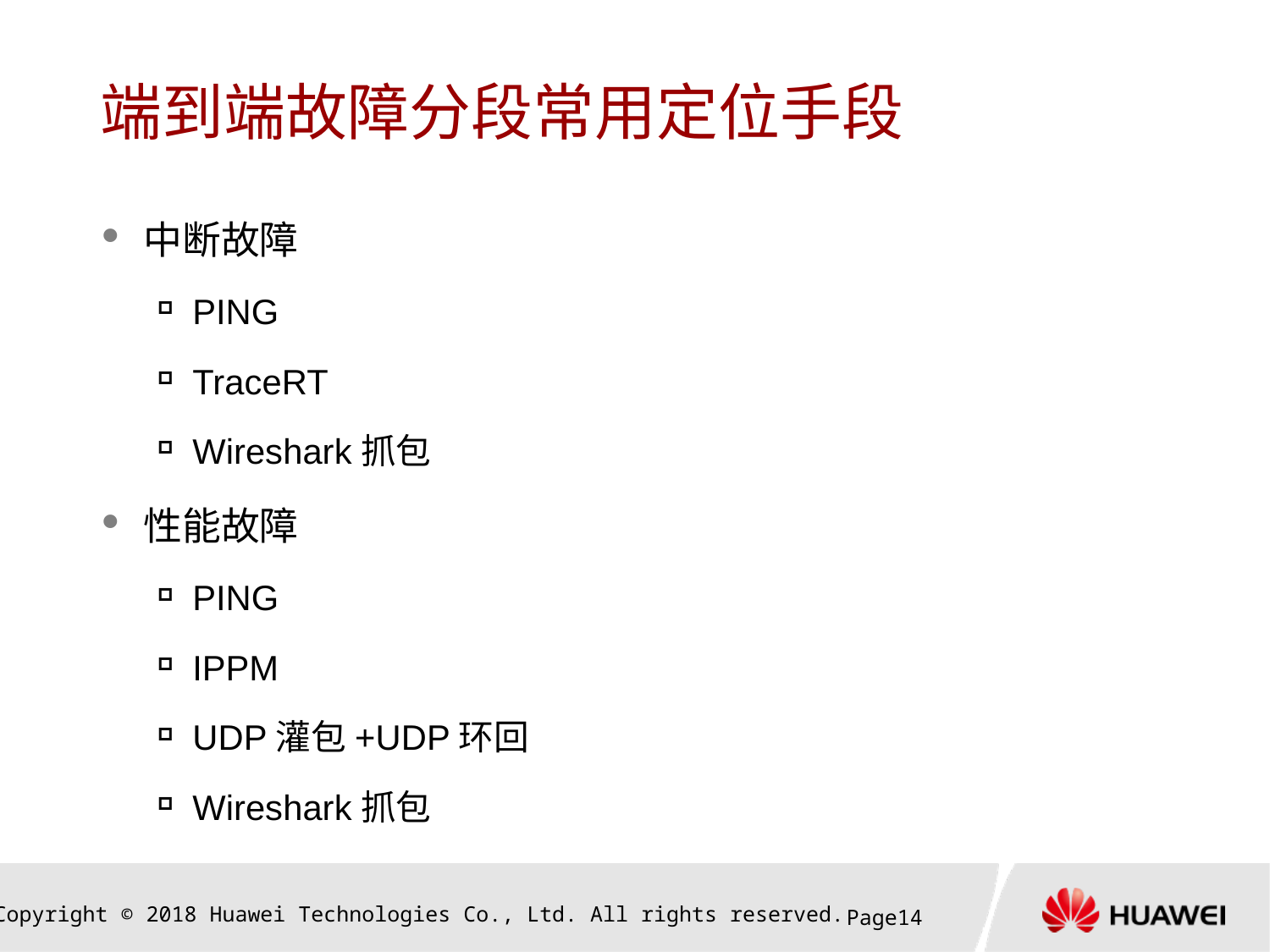

# 端到端故障分段常用定位手段
中断故障
PING
TraceRT
Wireshark抓包
性能故障
PING
IPPM
UDP灌包+UDP环回
Wireshark抓包
Page14